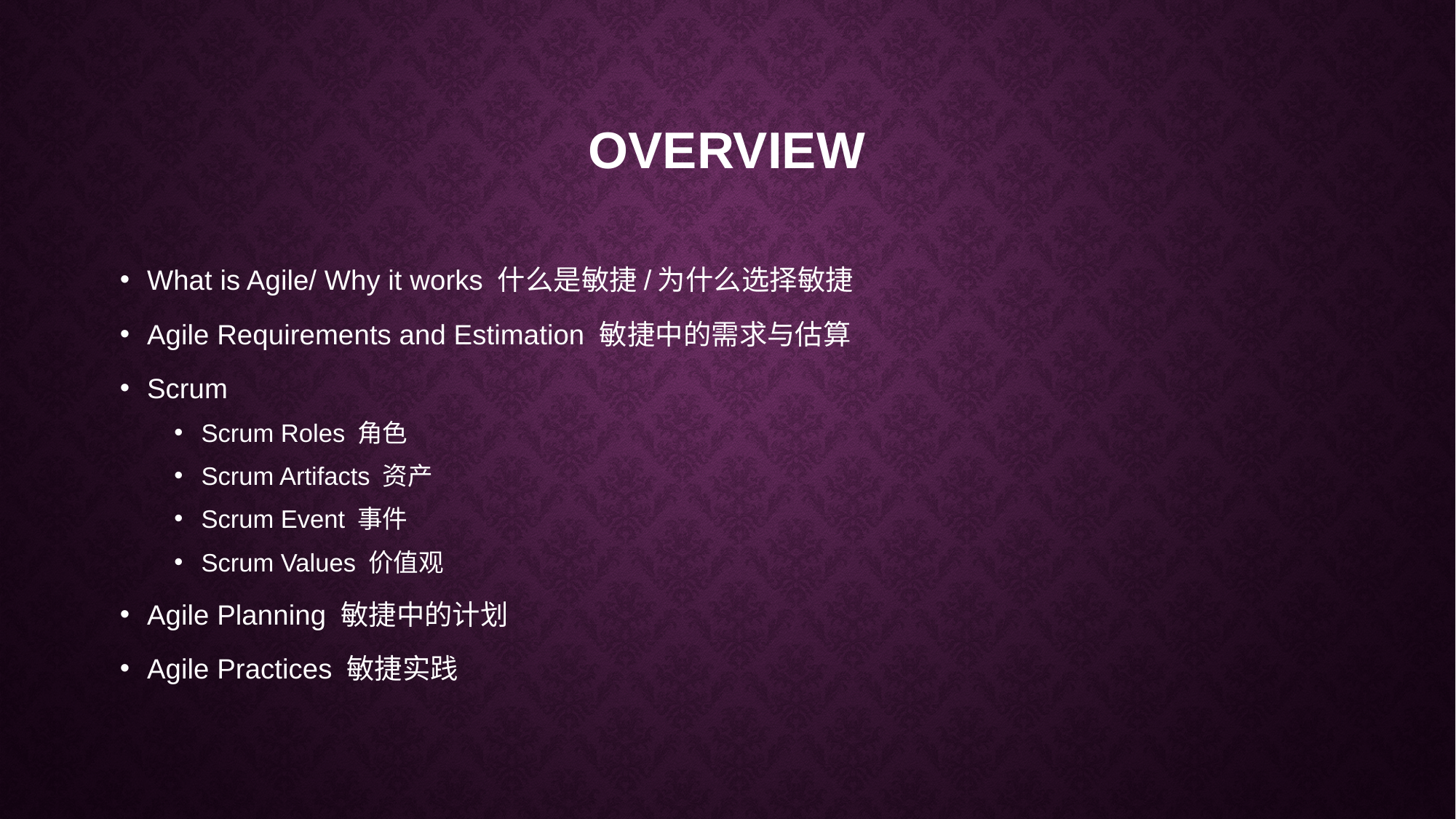

# Overview
What is Agile/ Why it works 什么是敏捷/为什么选择敏捷
Agile Requirements and Estimation 敏捷中的需求与估算
Scrum
Scrum Roles 角色
Scrum Artifacts 资产
Scrum Event 事件
Scrum Values 价值观
Agile Planning 敏捷中的计划
Agile Practices 敏捷实践